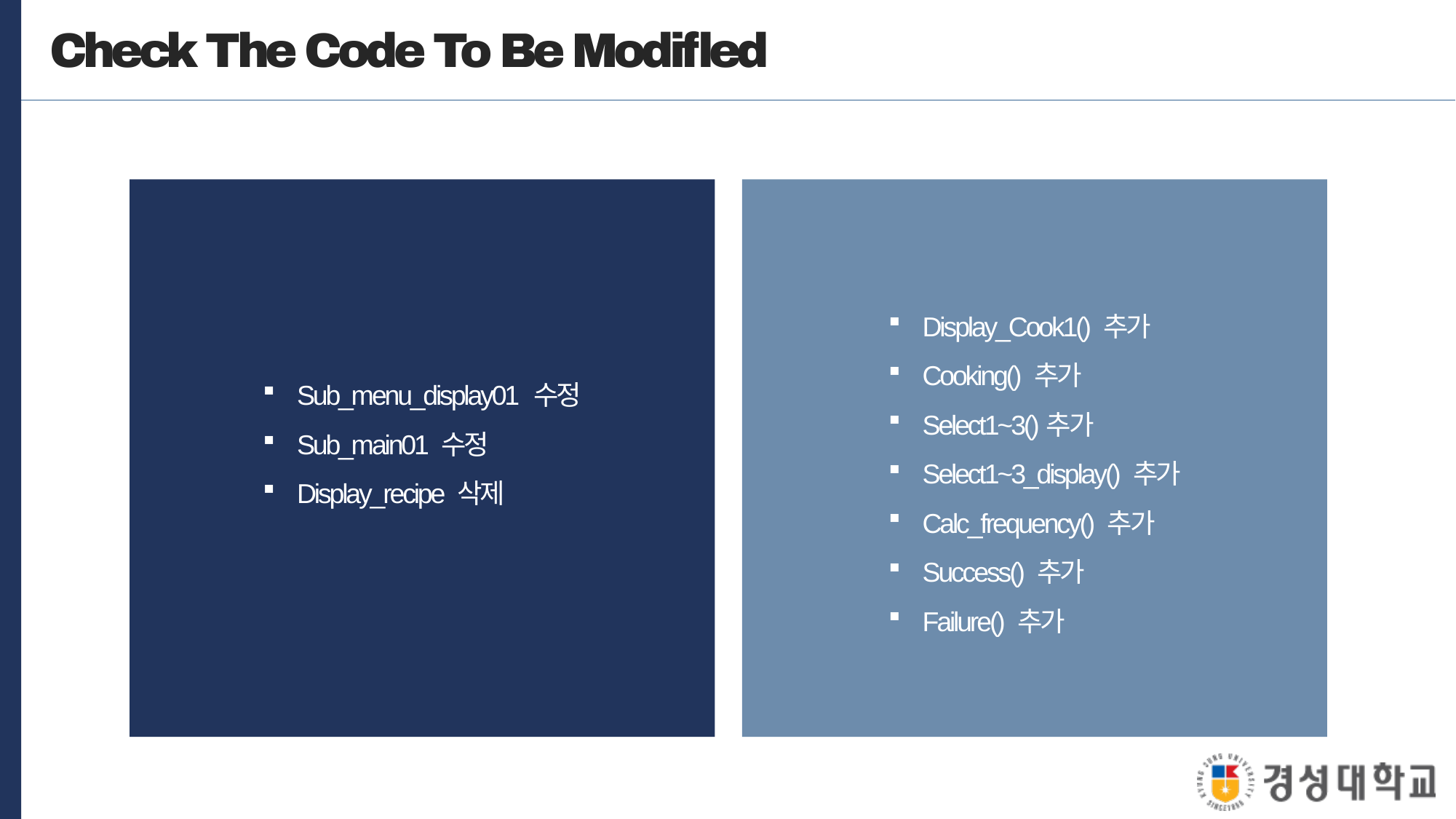

Check The Code To Be Modifled

Display_Cook1() 추가
Cooking() 추가
Select1~3()추가
Select1~3_display() 추가
Calc_frequency() 추가
Success() 추가
Failure() 추가

Sub_menu_display01 수정
Sub_main01 수정
Display_recipe 삭제